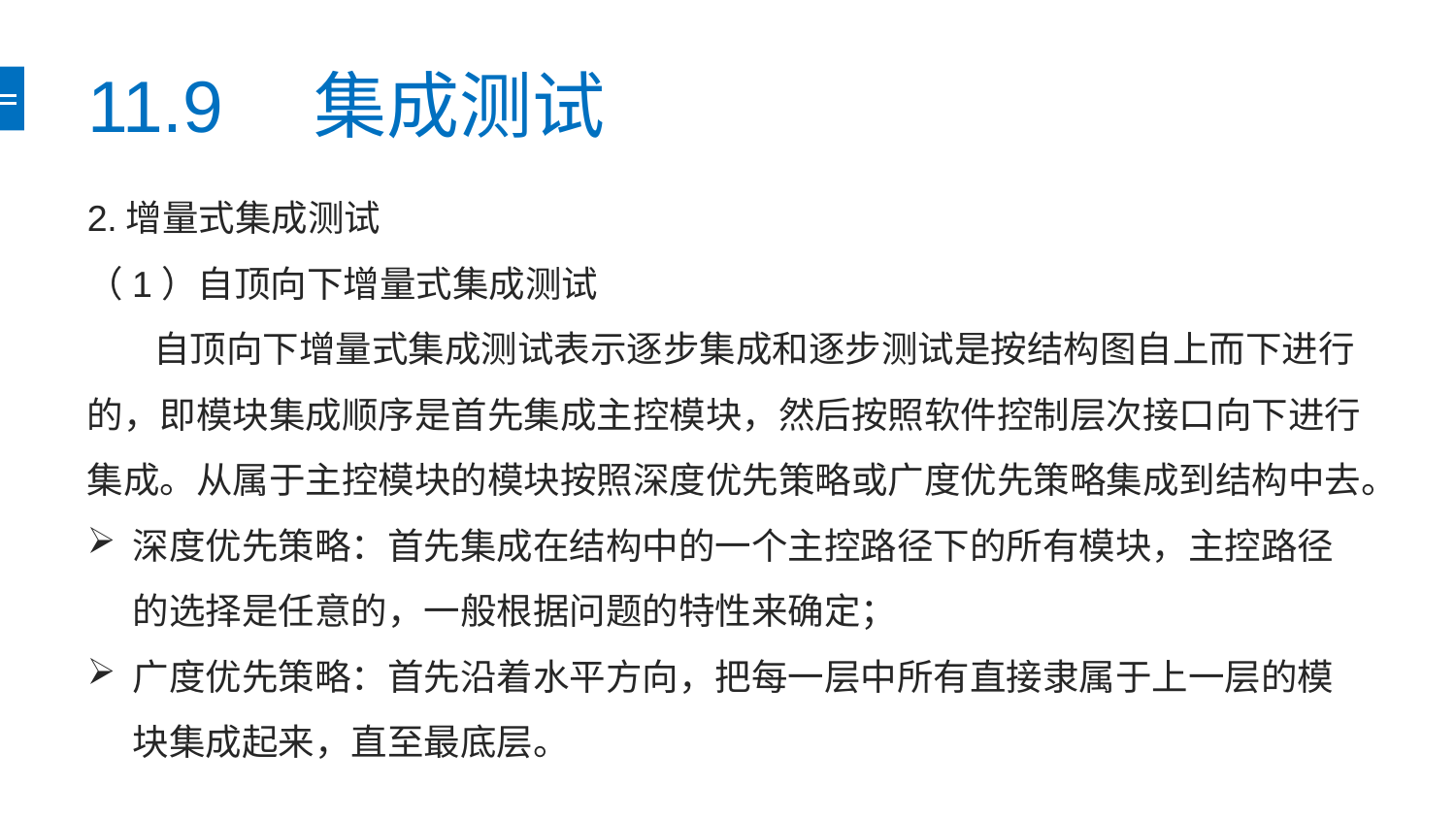

# 11.9　集成测试
2.增量式集成测试
（1）自顶向下增量式集成测试
       自顶向下增量式集成测试表示逐步集成和逐步测试是按结构图自上而下进行的，即模块集成顺序是首先集成主控模块，然后按照软件控制层次接口向下进行集成。从属于主控模块的模块按照深度优先策略或广度优先策略集成到结构中去。
深度优先策略：首先集成在结构中的一个主控路径下的所有模块，主控路径的选择是任意的，一般根据问题的特性来确定；
广度优先策略：首先沿着水平方向，把每一层中所有直接隶属于上一层的模块集成起来，直至最底层。